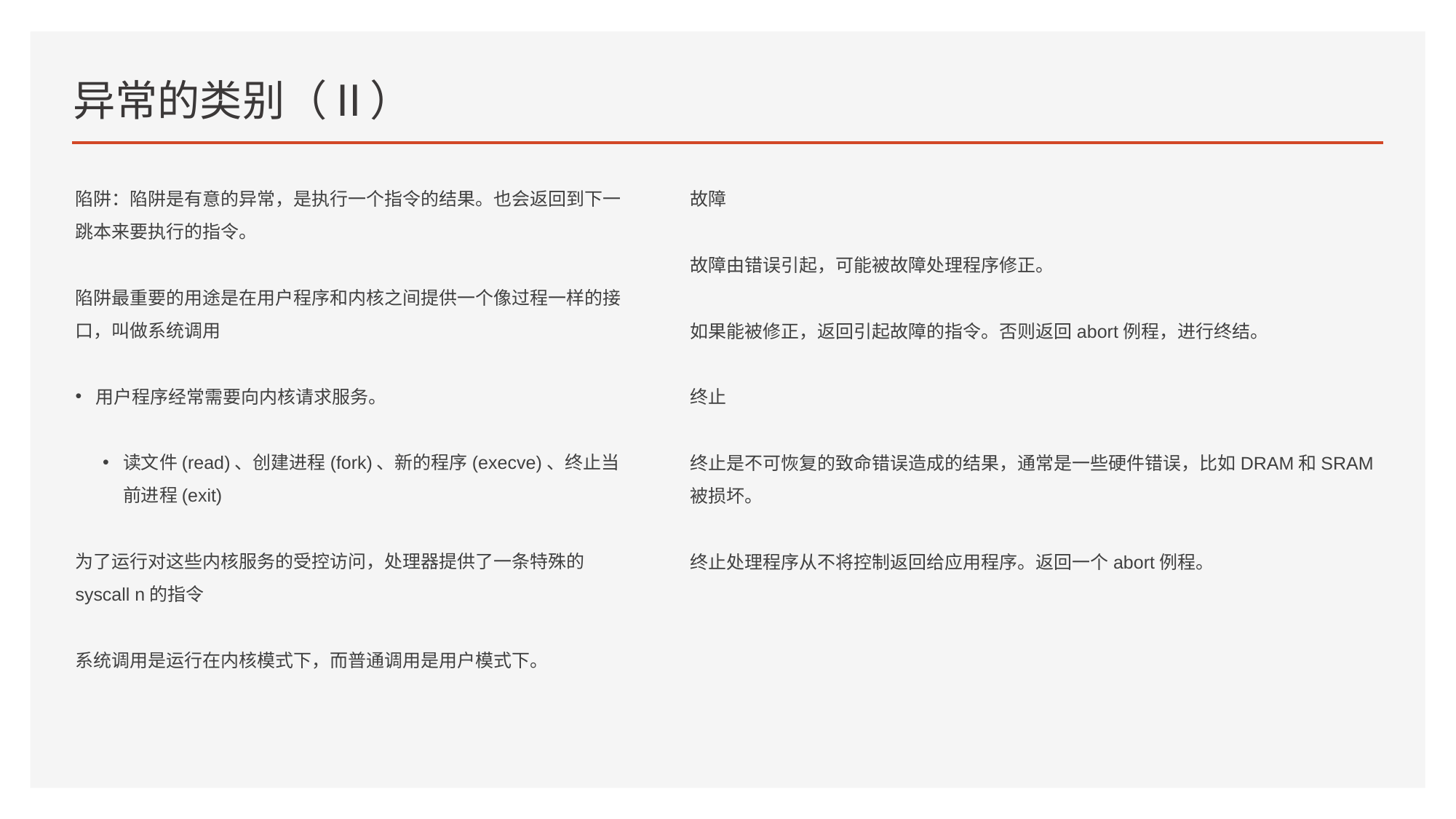

# 异常的类别（Ⅱ）
陷阱：陷阱是有意的异常，是执行一个指令的结果。也会返回到下一跳本来要执行的指令。
陷阱最重要的用途是在用户程序和内核之间提供一个像过程一样的接口，叫做系统调用
用户程序经常需要向内核请求服务。
读文件(read)、创建进程(fork)、新的程序(execve)、终止当前进程(exit)
为了运行对这些内核服务的受控访问，处理器提供了一条特殊的syscall n的指令
系统调用是运行在内核模式下，而普通调用是用户模式下。
故障
故障由错误引起，可能被故障处理程序修正。
如果能被修正，返回引起故障的指令。否则返回abort例程，进行终结。
终止
终止是不可恢复的致命错误造成的结果，通常是一些硬件错误，比如DRAM和SRAM被损坏。
终止处理程序从不将控制返回给应用程序。返回一个abort例程。